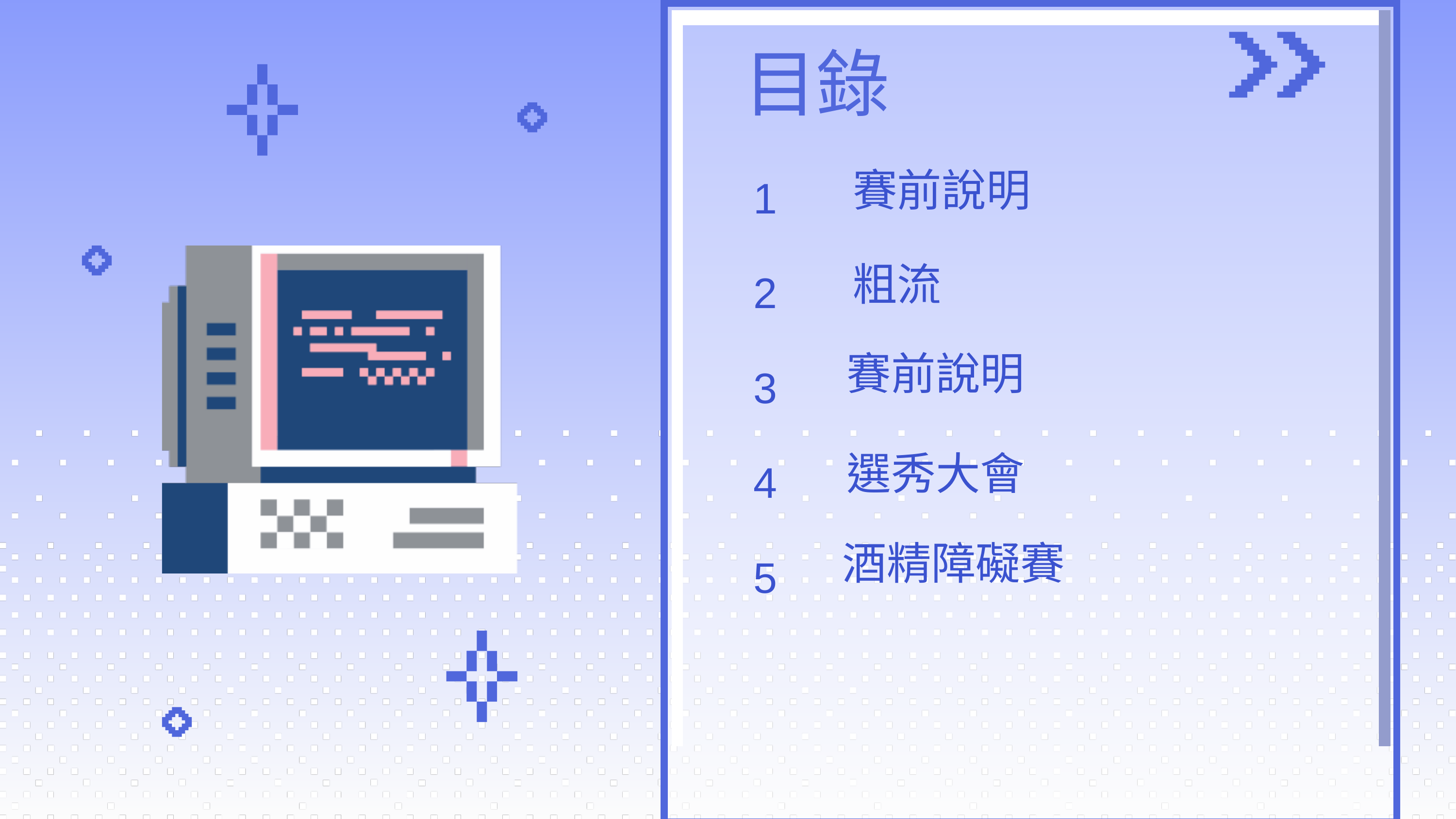

目錄

1
2
3
4
5
賽前說明

粗流
賽前說明

選秀大會
酒精障礙賽